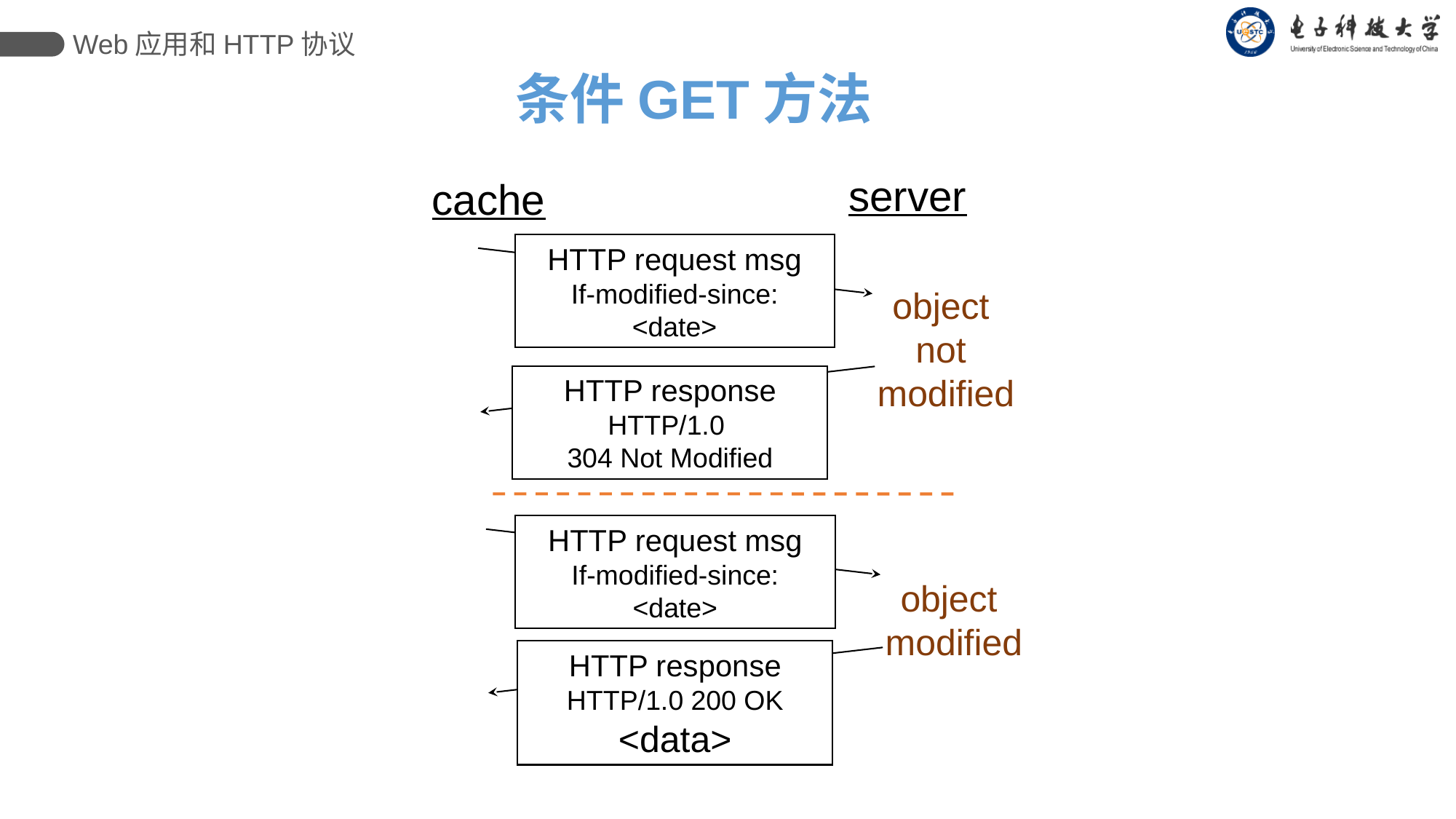

Web应用和HTTP协议
条件GET方法
server
cache
HTTP request msg
If-modified-since: <date>

object
not
modified
HTTP response
HTTP/1.0
304 Not Modified

HTTP request msg
If-modified-since: <date>

object
modified
HTTP response
HTTP/1.0 200 OK
<data>